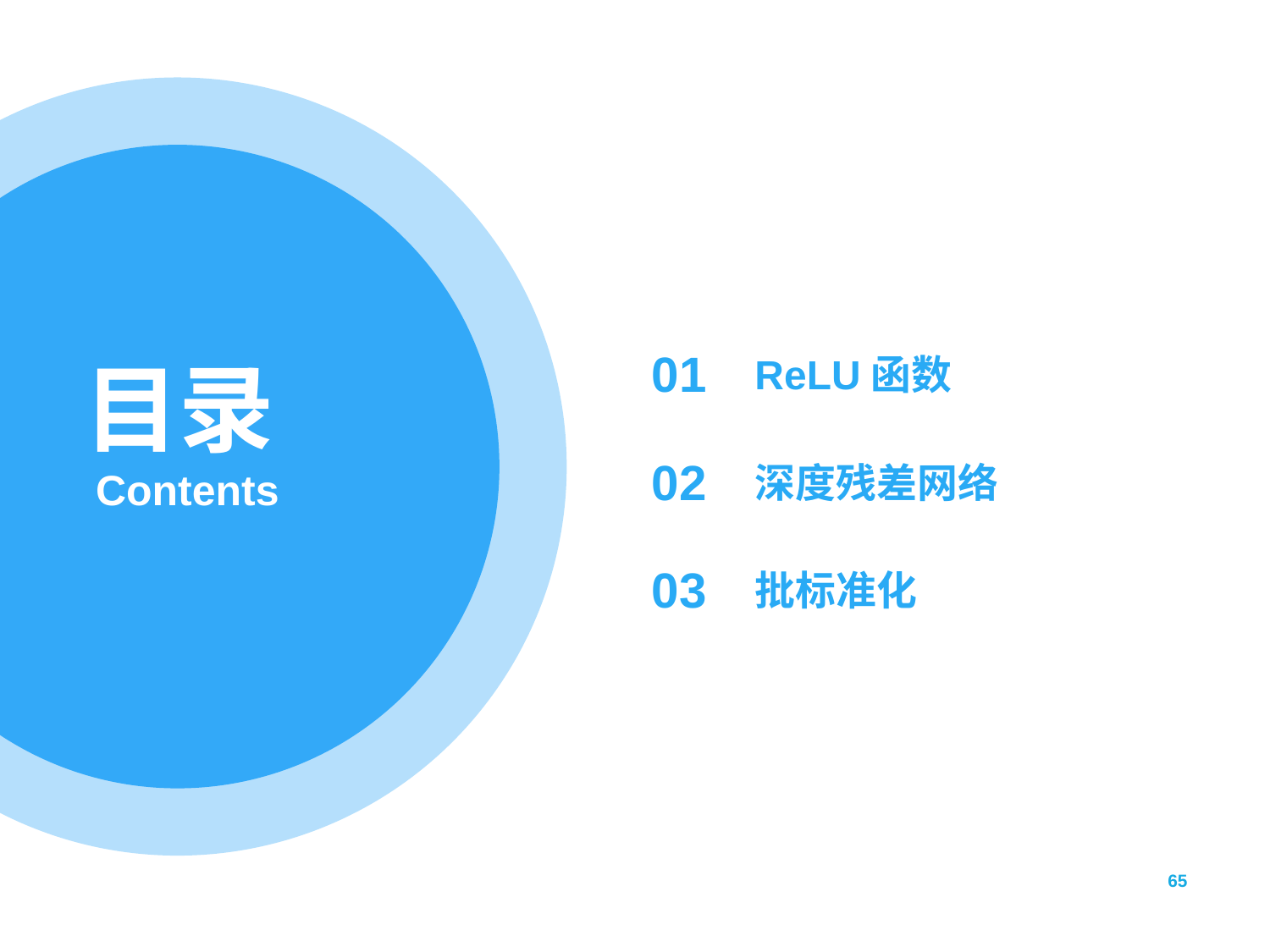

01
ReLU函数
02
深度残差网络
03
批标准化
65